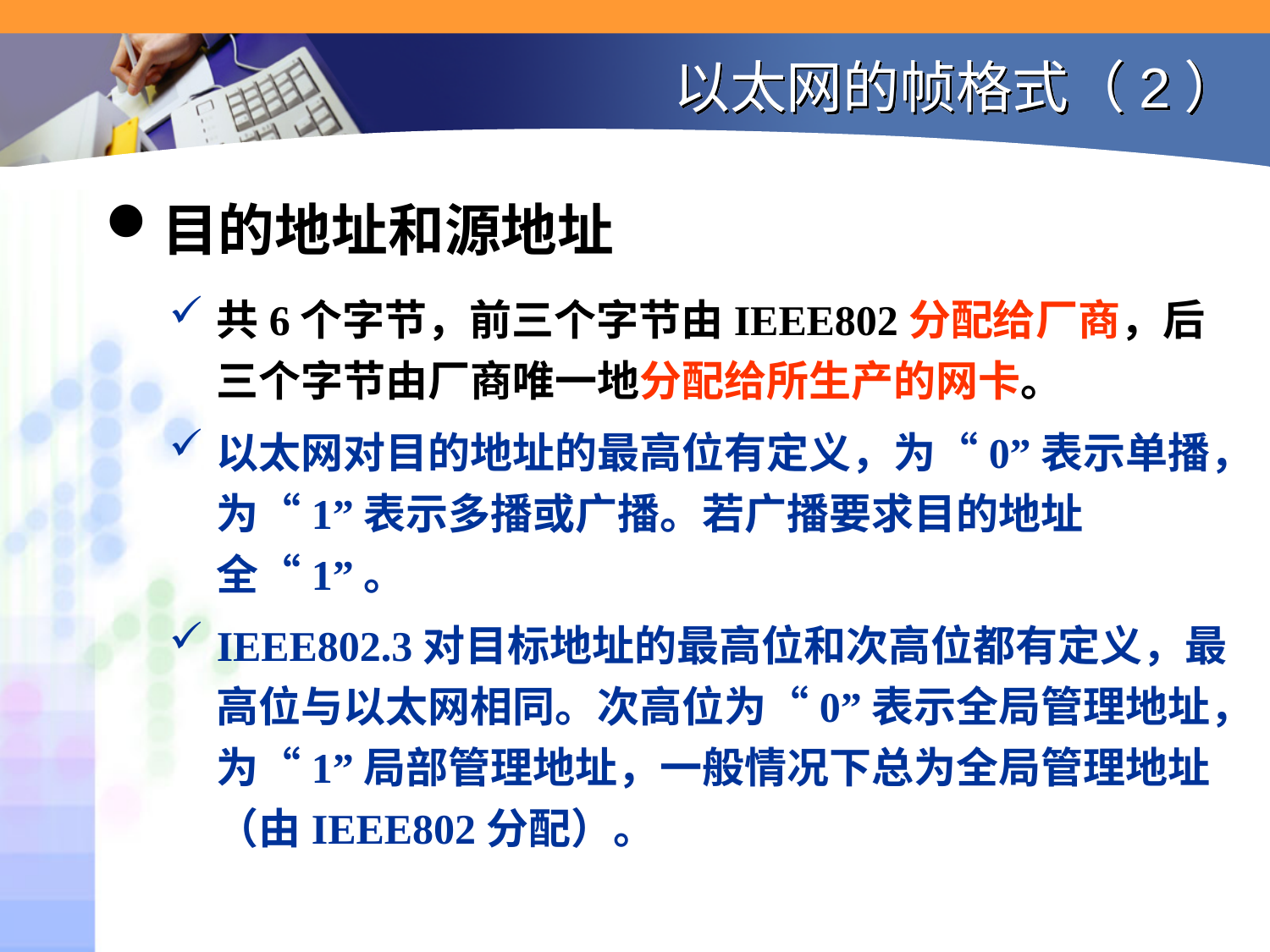

# 以太网的帧格式（2）

目的地址和源地址
共6个字节，前三个字节由IEEE802分配给厂商，后三个字节由厂商唯一地分配给所生产的网卡。
以太网对目的地址的最高位有定义，为“0”表示单播，为“1”表示多播或广播。若广播要求目的地址全“1”。
IEEE802.3对目标地址的最高位和次高位都有定义，最高位与以太网相同。次高位为“0”表示全局管理地址，为“1”局部管理地址，一般情况下总为全局管理地址（由IEEE802分配）。